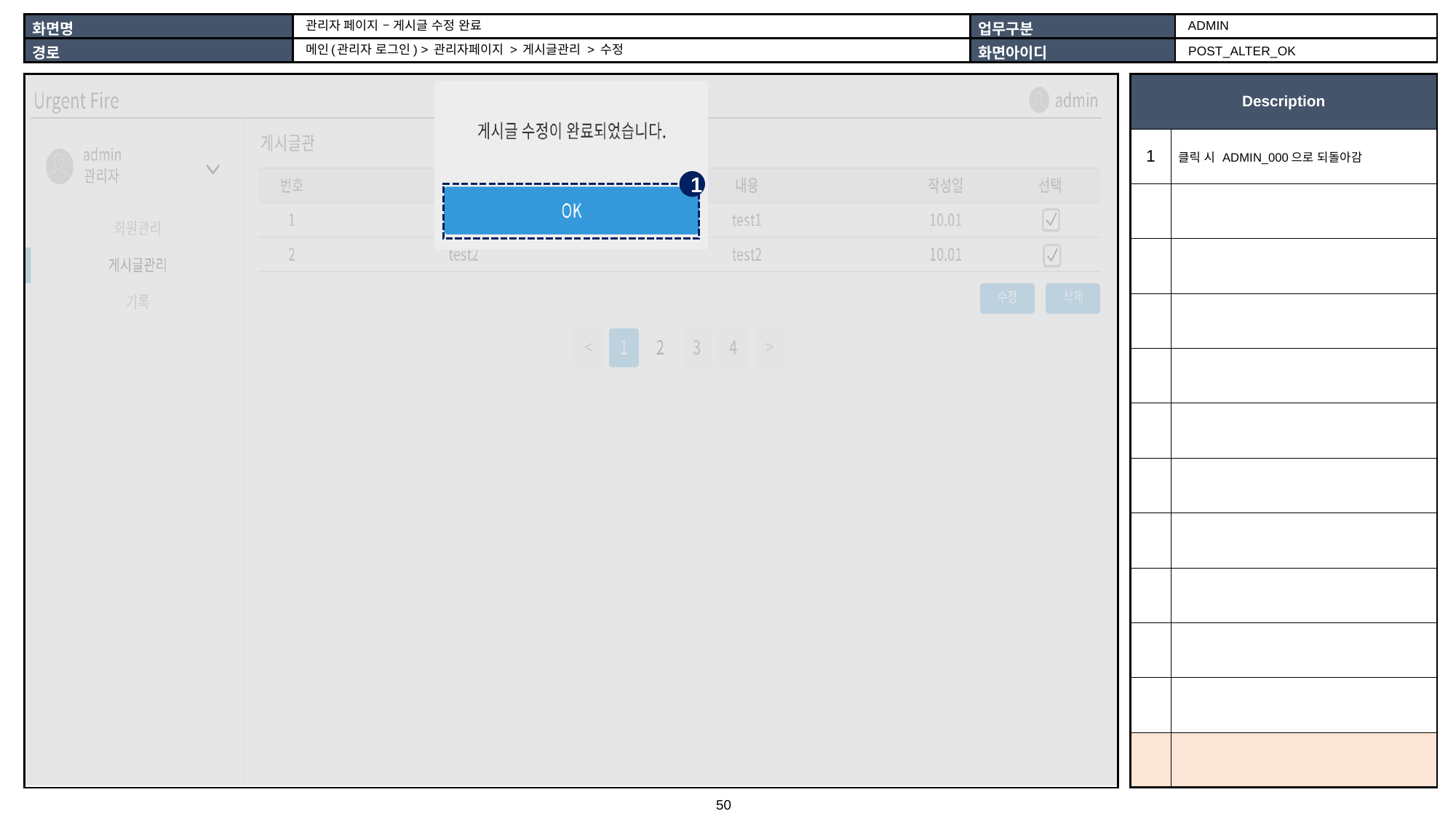

ADMIN
관리자 페이지 – 게시글 수정 완료
메인(관리자 로그인) > 관리자페이지 > 게시글관리 > 수정
POST_ALTER_OK
|  |
| --- |
| Description |  |
| --- | --- |
| 1 | 클릭 시 ADMIN\_000으로 되돌아감 |
|  |  |
|  |  |
|  |  |
|  |  |
|  |  |
|  |  |
|  |  |
|  |  |
|  |  |
|  |  |
|  |  |
1